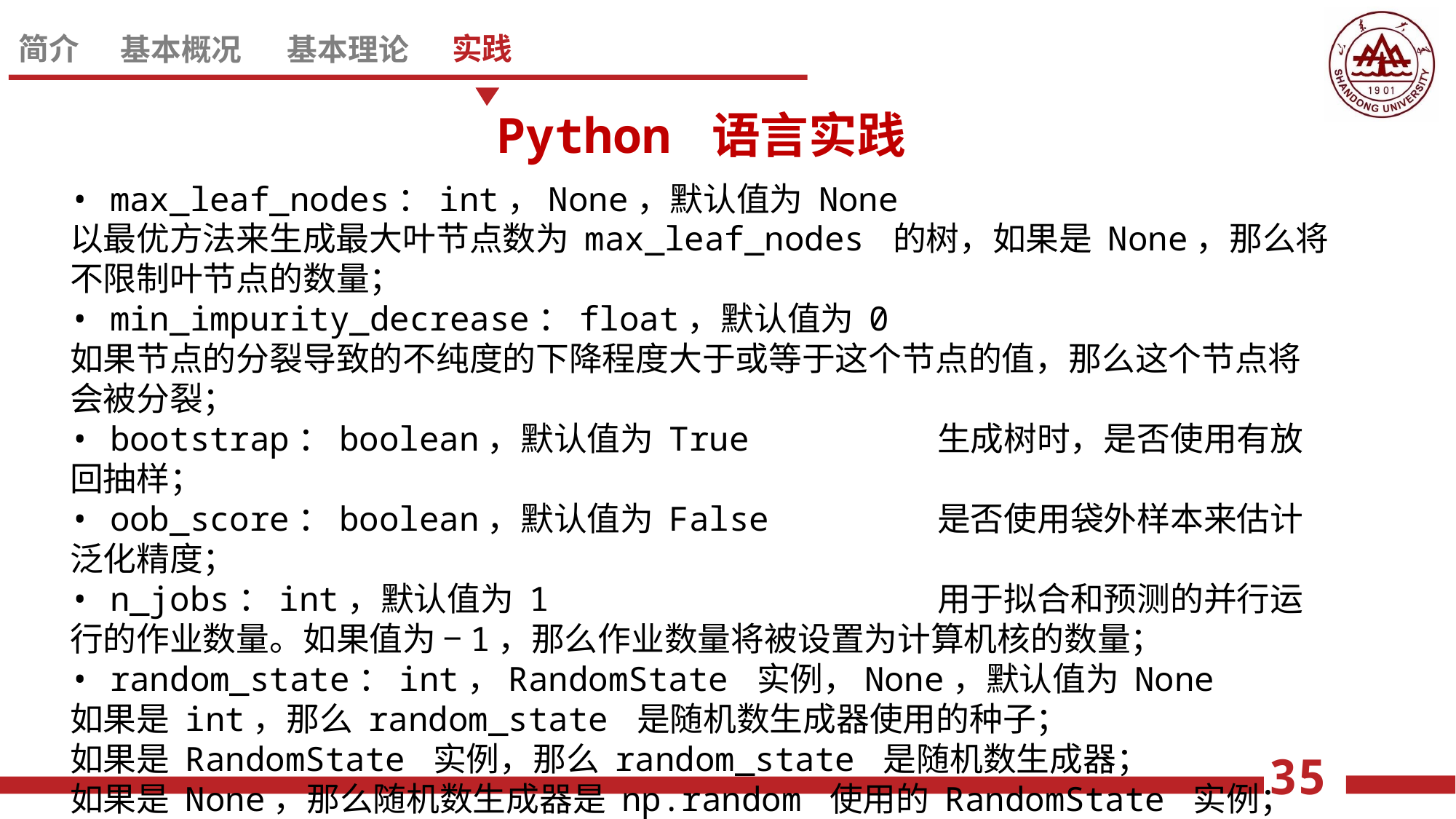

Python 语言实践
• max_leaf_nodes：int，None，默认值为 None
以最优方法来生成最大叶节点数为 max_leaf_nodes 的树，如果是 None，那么将不限制叶节点的数量；
• min_impurity_decrease：float，默认值为 0
如果节点的分裂导致的不纯度的下降程度大于或等于这个节点的值，那么这个节点将会被分裂；
• bootstrap：boolean，默认值为 True         生成树时，是否使用有放回抽样；
• oob_score：boolean，默认值为 False        是否使用袋外样本来估计泛化精度；
• n_jobs：int，默认值为 1                   用于拟合和预测的并行运行的作业数量。如果值为 −1，那么作业数量将被设置为计算机核的数量；
• random_state：int，RandomState 实例，None，默认值为 None
如果是 int，那么 random_state 是随机数生成器使用的种子；
如果是 RandomState 实例，那么 random_state 是随机数生成器；
如果是 None，那么随机数生成器是 np.random 使用的 RandomState 实例；